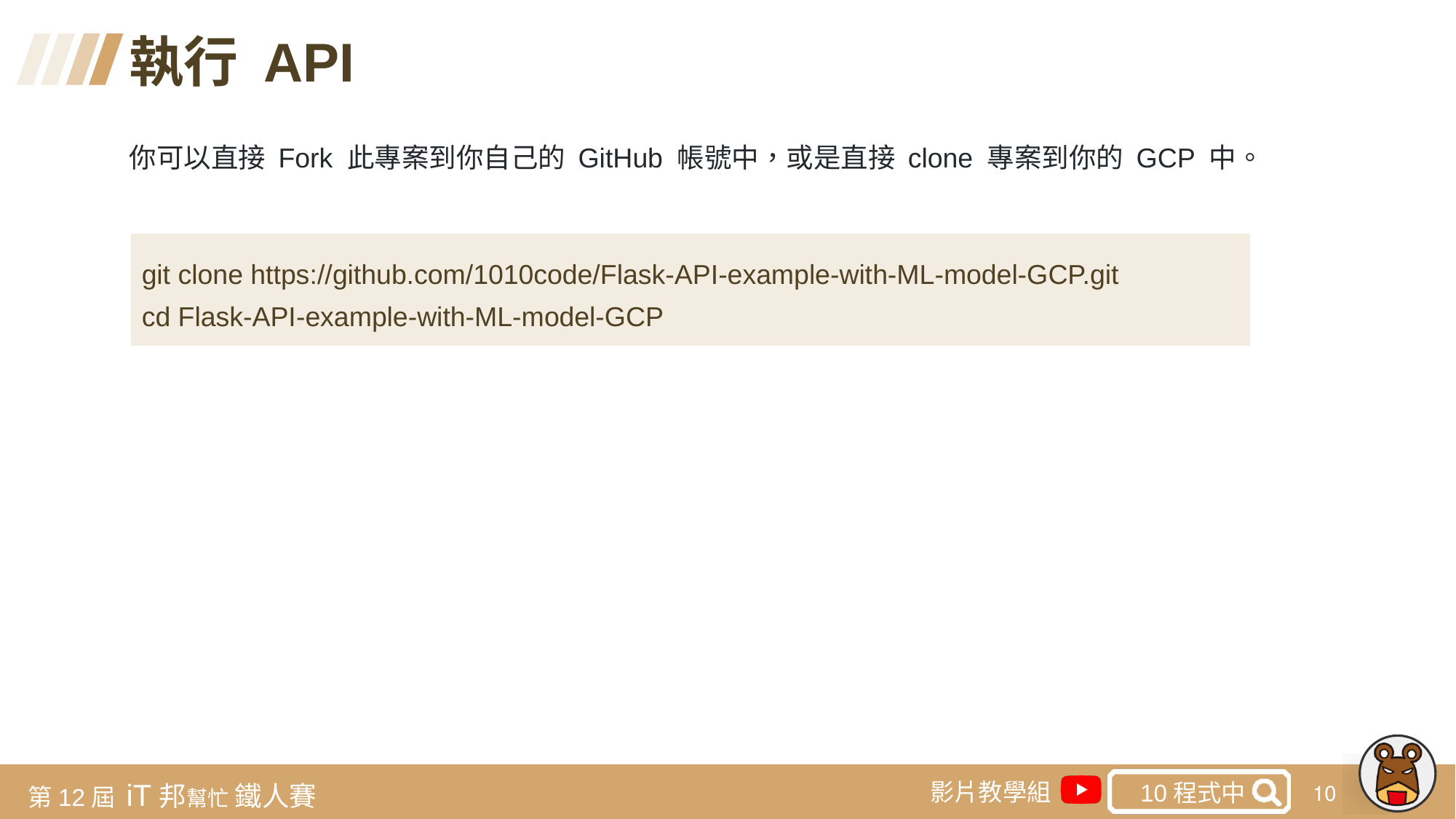

執行 API
你可以直接 Fork 此專案到你自己的 GitHub 帳號中，或是直接 clone 專案到你的 GCP 中。
git clone https://github.com/1010code/Flask-API-example-with-ML-model-GCP.git
cd Flask-API-example-with-ML-model-GCP